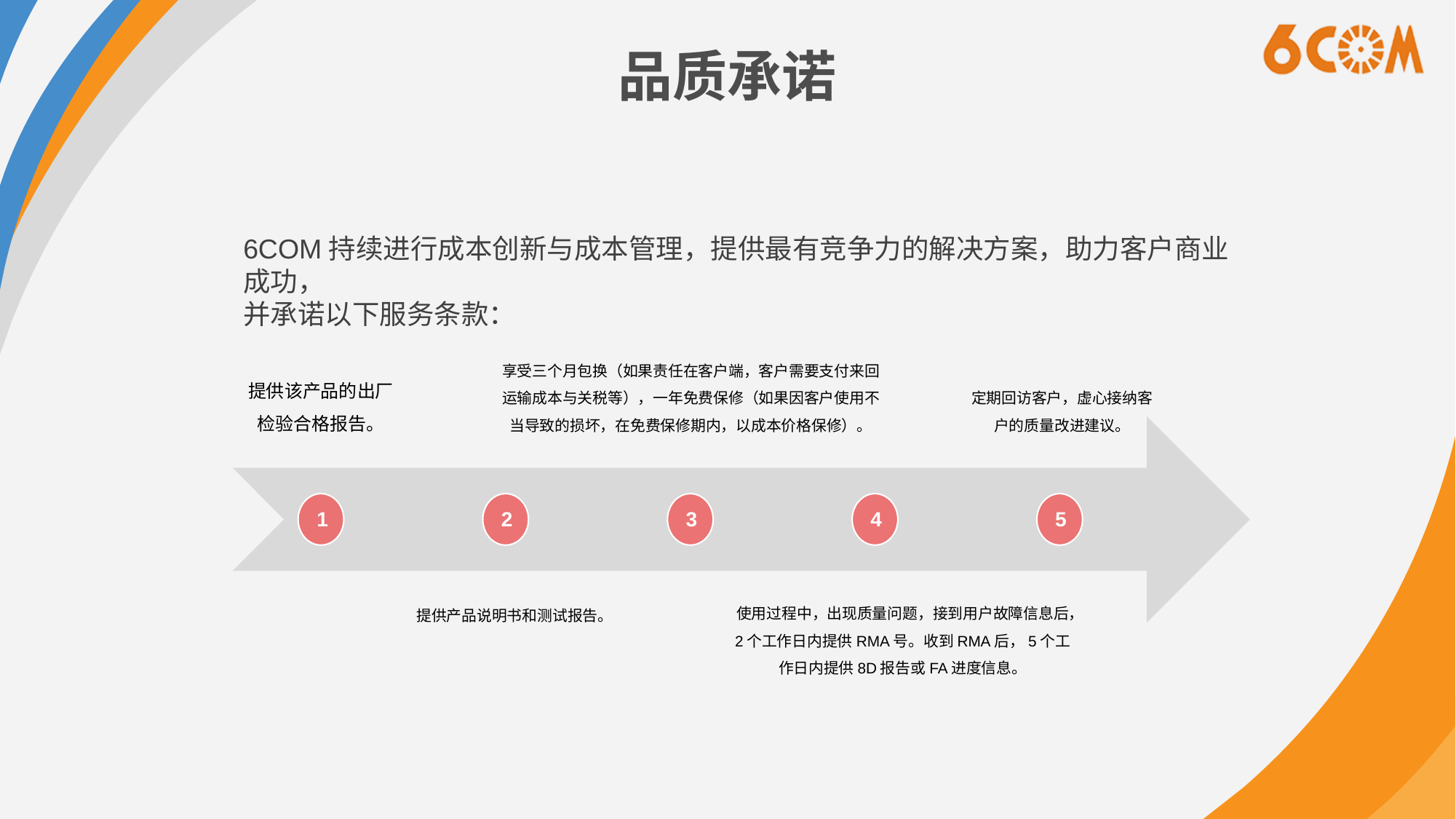

# 品质承诺
6COM持续进行成本创新与成本管理，提供最有竞争力的解决方案，助力客户商业成功，
并承诺以下服务条款：

享受三个月包换（如果责任在客户端，客户需要支付来回运输成本与关税等），一年免费保修（如果因客户使用不当导致的损坏，在免费保修期内，以成本价格保修）。
提供该产品的出厂检验合格报告。
定期回访客户，虚心接纳客户的质量改进建议。

使用过程中，出现质量问题，接到用户故障信息后，2个工作日内提供RMA号。收到RMA后，5个工作日内提供8D报告或FA进度信息。
提供产品说明书和测试报告。
1
2
3
4
5